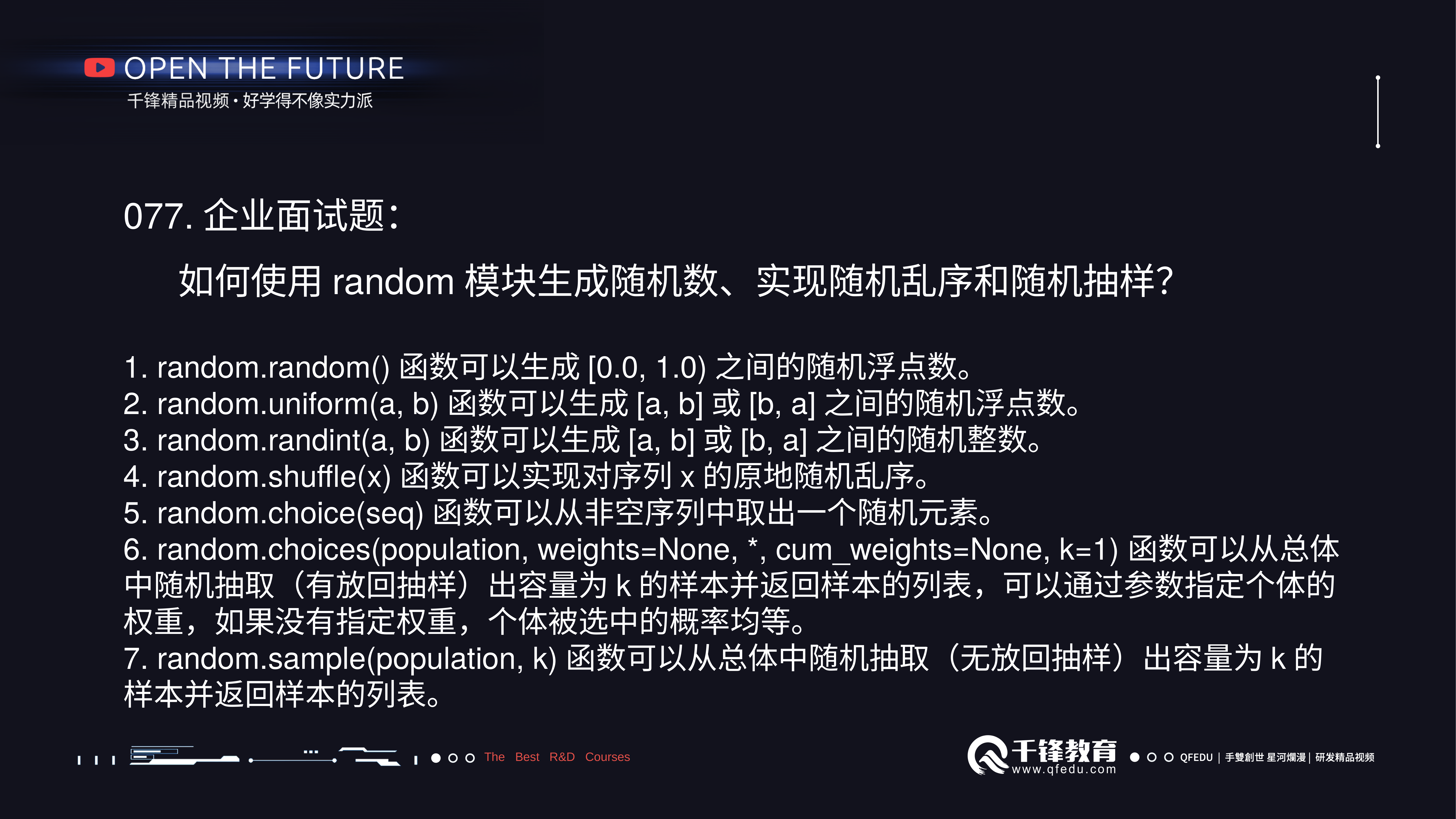

077.企业面试题：
如何使用random模块生成随机数、实现随机乱序和随机抽样？
1. random.random()函数可以生成[0.0, 1.0)之间的随机浮点数。
2. random.uniform(a, b)函数可以生成[a, b]或[b, a]之间的随机浮点数。
3. random.randint(a, b)函数可以生成[a, b]或[b, a]之间的随机整数。
4. random.shuffle(x)函数可以实现对序列x的原地随机乱序。
5. random.choice(seq)函数可以从非空序列中取出一个随机元素。
6. random.choices(population, weights=None, *, cum_weights=None, k=1)函数可以从总体中随机抽取（有放回抽样）出容量为k的样本并返回样本的列表，可以通过参数指定个体的权重，如果没有指定权重，个体被选中的概率均等。
7. random.sample(population, k)函数可以从总体中随机抽取（无放回抽样）出容量为k的样本并返回样本的列表。